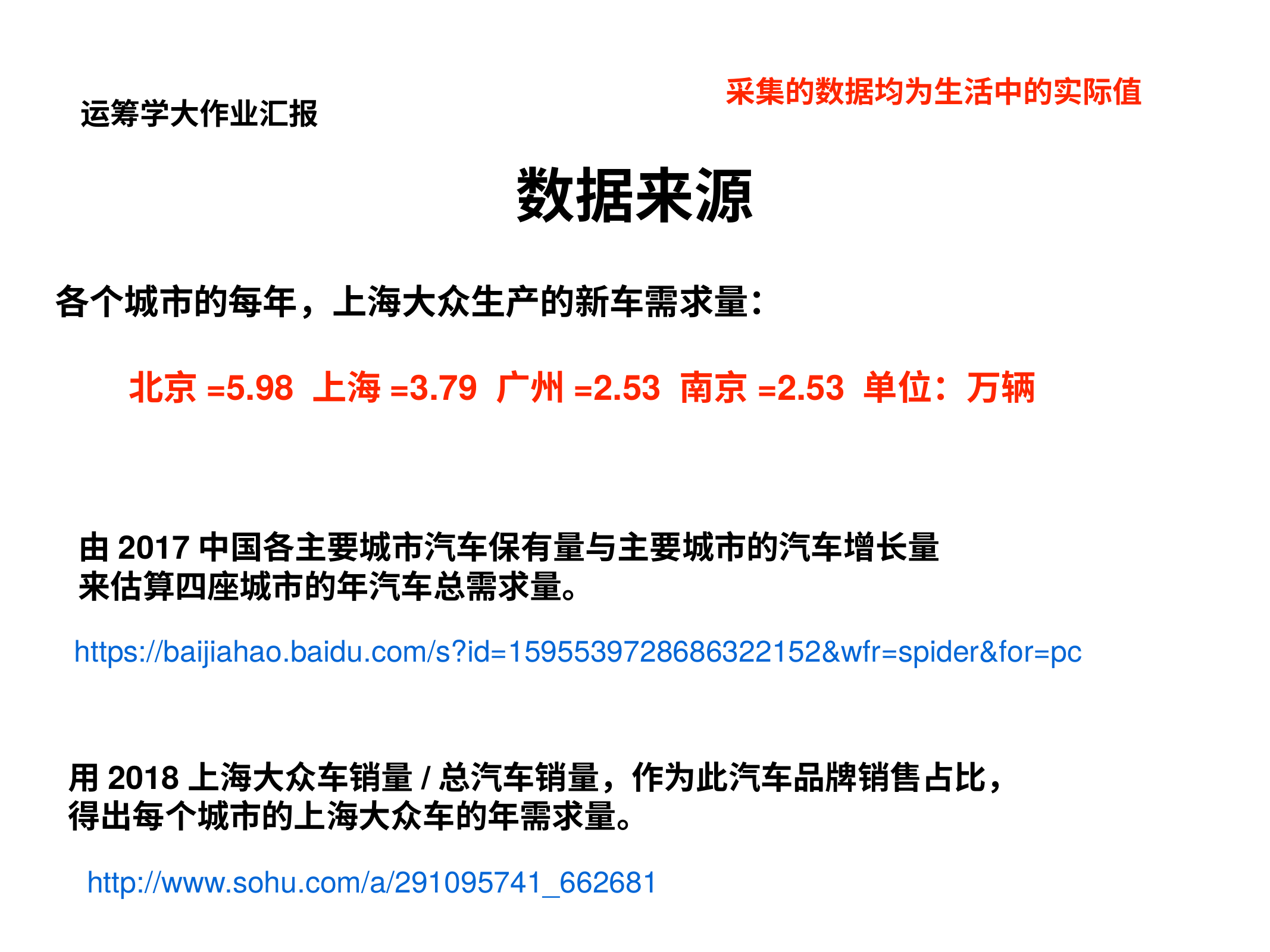

采集的数据均为生活中的实际值
运筹学大作业汇报
数据来源
各个城市的每年，上海大众生产的新车需求量：
北京=5.98 上海=3.79 广州=2.53 南京=2.53 单位：万辆
由2017中国各主要城市汽车保有量与主要城市的汽车增长量
来估算四座城市的年汽车总需求量。
https://baijiahao.baidu.com/s?id=1595539728686322152&wfr=spider&for=pc
用2018上海大众车销量/总汽车销量，作为此汽车品牌销售占比，
得出每个城市的上海大众车的年需求量。
http://www.sohu.com/a/291095741_662681